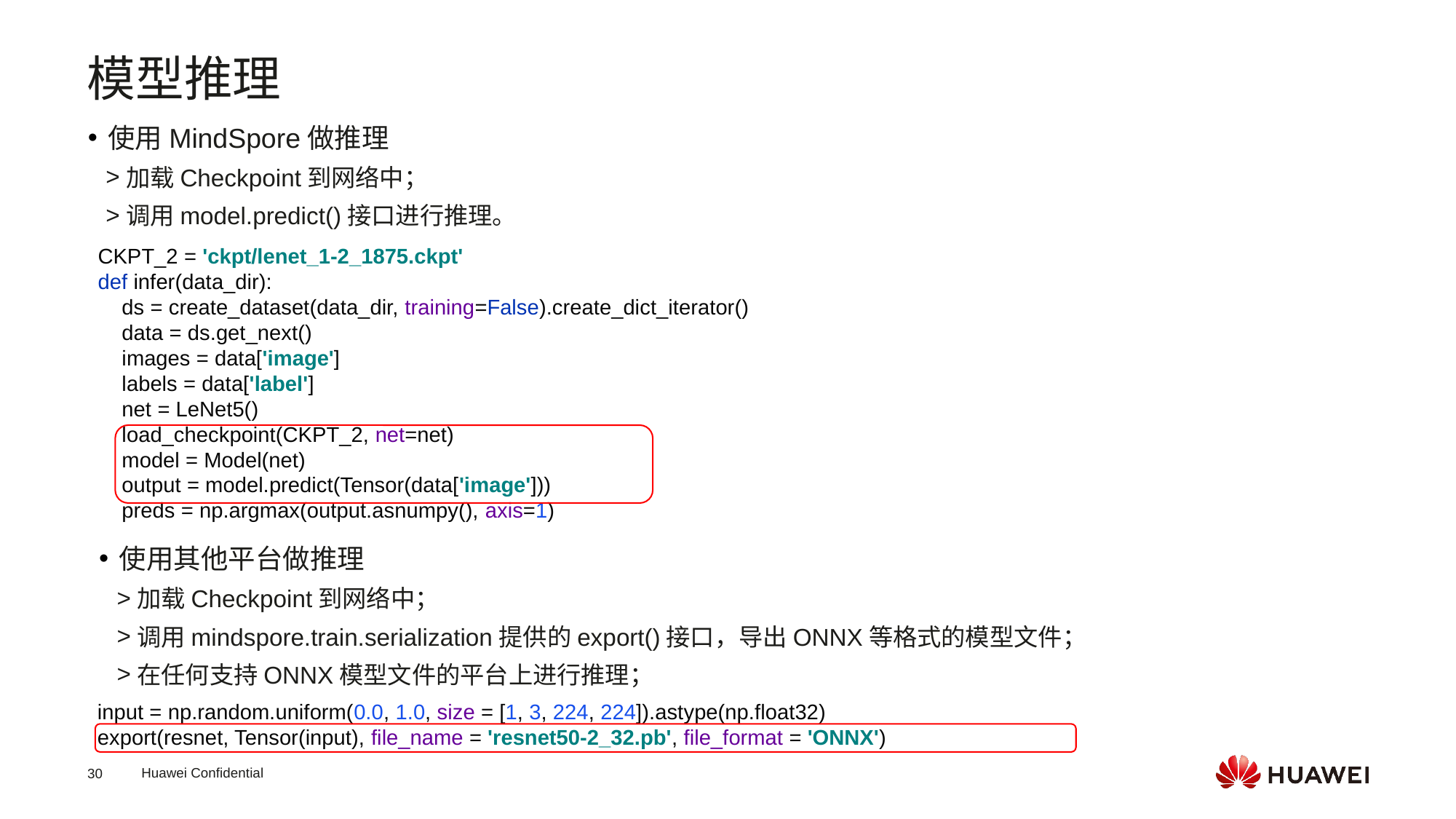

模型推理
使用MindSpore做推理
加载Checkpoint到网络中；
调用model.predict()接口进行推理。
CKPT_2 = 'ckpt/lenet_1-2_1875.ckpt'
def infer(data_dir):
    ds = create_dataset(data_dir, training=False).create_dict_iterator()
    data = ds.get_next()
    images = data['image']
    labels = data['label']
    net = LeNet5()
    load_checkpoint(CKPT_2, net=net)
    model = Model(net)
    output = model.predict(Tensor(data['image']))
    preds = np.argmax(output.asnumpy(), axis=1)

使用其他平台做推理
加载Checkpoint到网络中；
调用mindspore.train.serialization提供的export()接口，导出ONNX等格式的模型文件；
在任何支持ONNX模型文件的平台上进行推理；
input = np.random.uniform(0.0, 1.0, size = [1, 3, 224, 224]).astype(np.float32)
export(resnet, Tensor(input), file_name = 'resnet50-2_32.pb', file_format = 'ONNX')